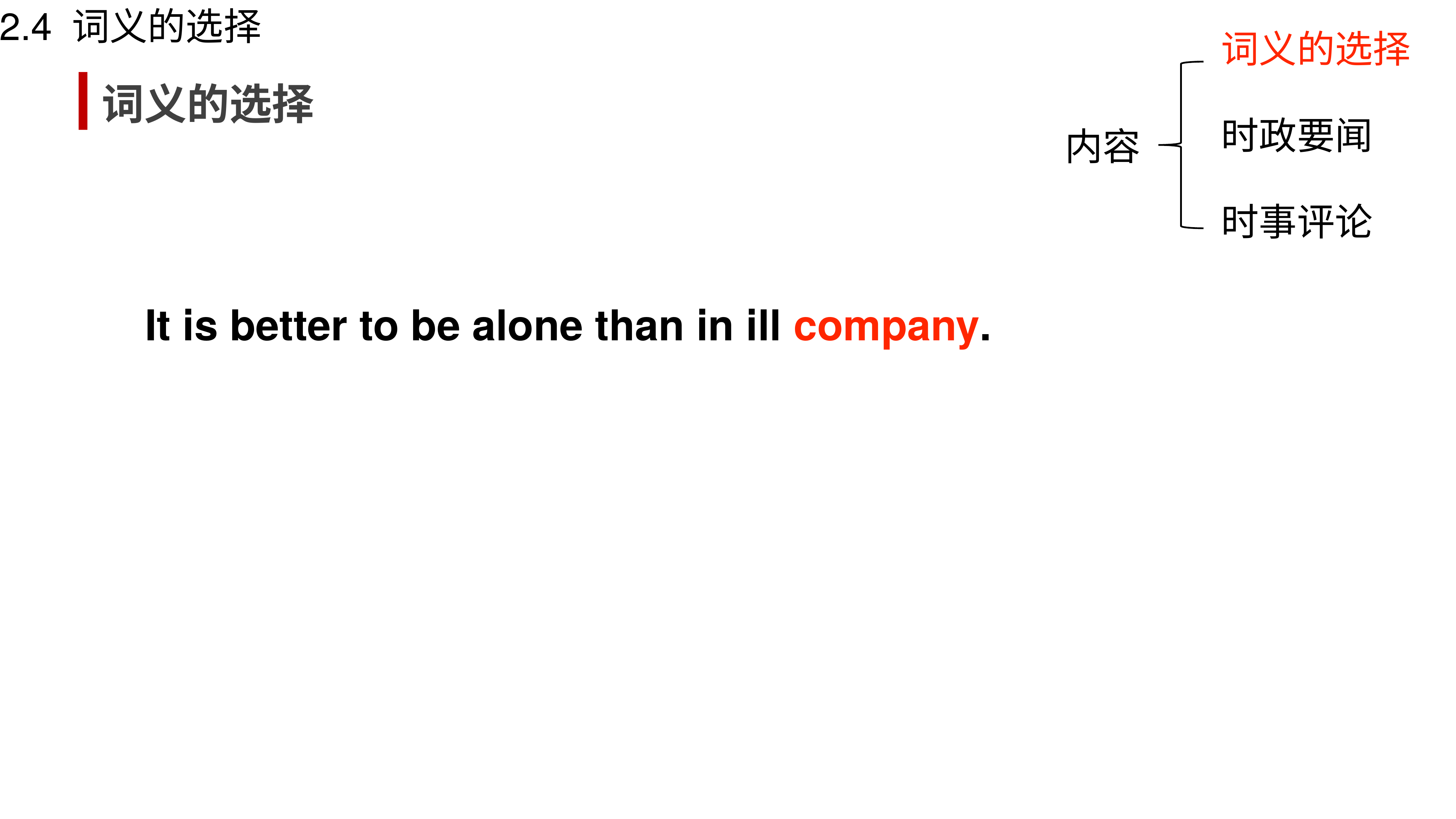

2.4 词义的选择
词义的选择

词义的选择

时政要闻
内容
时事评论
It is better to be alone than in ill company.